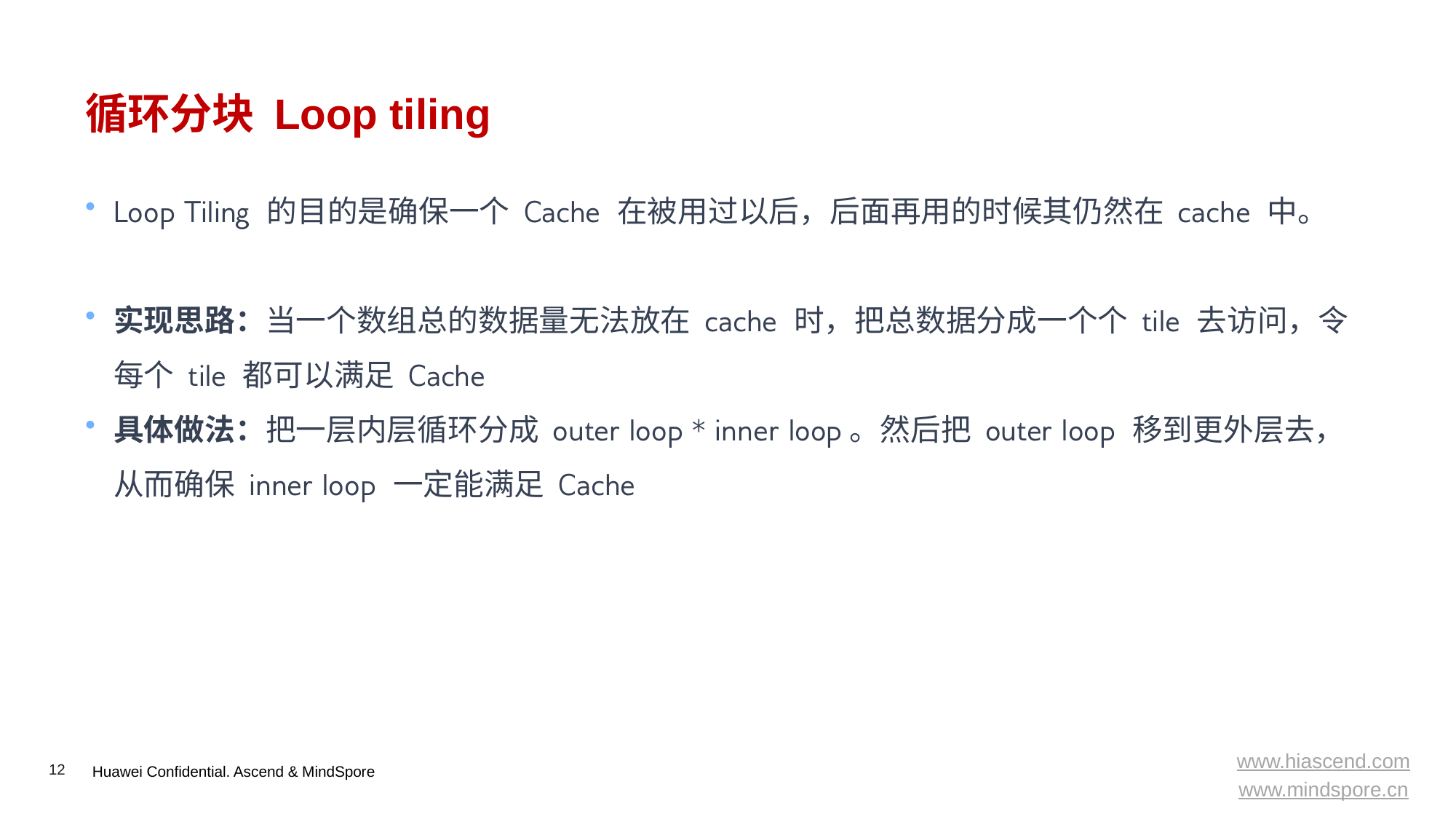

# 循环分块 Loop tiling
Loop Tiling 的目的是确保一个 Cache 在被用过以后，后面再用的时候其仍然在 cache 中。

实现思路：当一个数组总的数据量无法放在 cache 时，把总数据分成一个个 tile 去访问，令每个 tile 都可以满足 Cache
具体做法：把一层内层循环分成 outer loop * inner loop。然后把 outer loop 移到更外层去，从而确保 inner loop 一定能满足 Cache